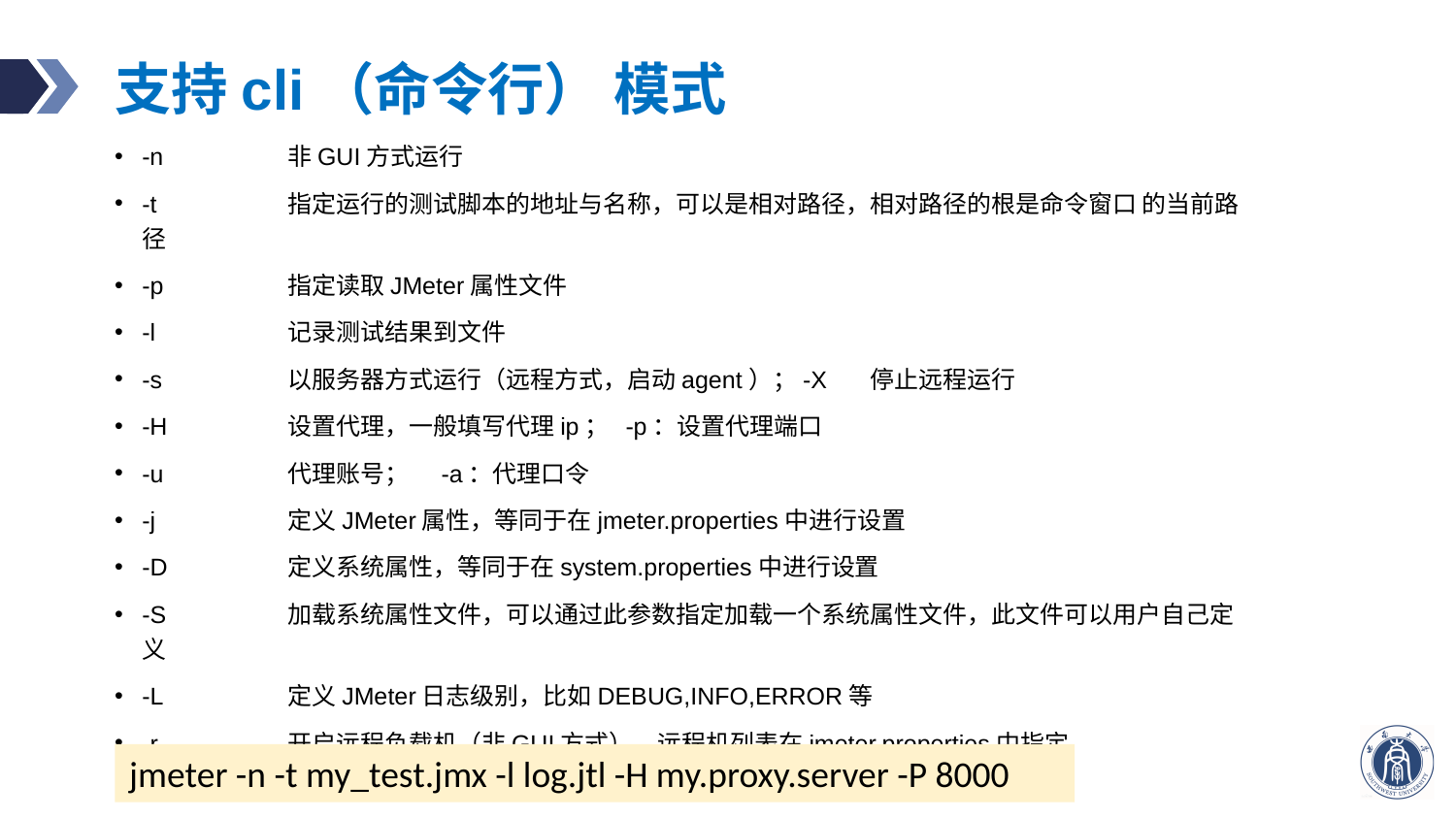

# 支持cli（命令行） 模式
-n	非GUI方式运行
-t	指定运行的测试脚本的地址与名称，可以是相对路径，相对路径的根是命令窗口 的当前路径
-p	指定读取JMeter属性文件
-l	记录测试结果到文件
-s	以服务器方式运行（远程方式，启动agent）；-X	停止远程运行
-H 	设置代理，一般填写代理ip；  -p：设置代理端口
-u	代理账号；     -a：代理口令
-j	定义JMeter属性，等同于在jmeter.properties中进行设置
-D	定义系统属性，等同于在system.properties中进行设置
-S	加载系统属性文件，可以通过此参数指定加载一个系统属性文件，此文件可以用户自己定义
-L	定义JMeter日志级别，比如DEBUG,INFO,ERROR等
-r	开启远程负载机（非GUI方式），远程机列表在jmeter.properties中指定
-d	指定JMeter home 目录
jmeter -n -t my_test.jmx -l log.jtl -H my.proxy.server -P 8000